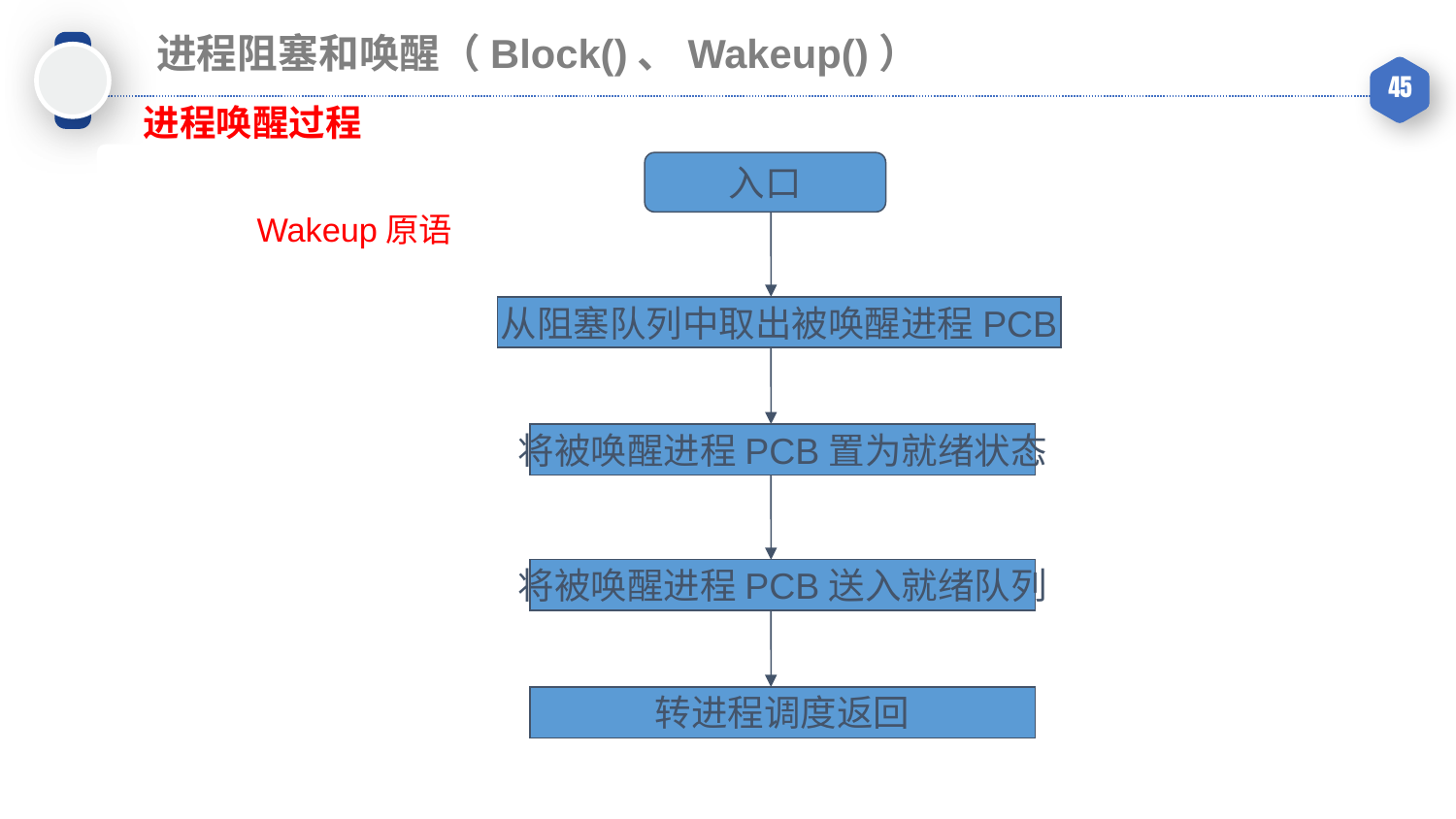

进程阻塞和唤醒（Block()、Wakeup()）

进程唤醒过程

进程家族
入口

从阻塞队列中取出被唤醒进程PCB

将被唤醒进程PCB置为就绪状态

将被唤醒进程PCB送入就绪队列

转进程调度返回
Wakeup原语